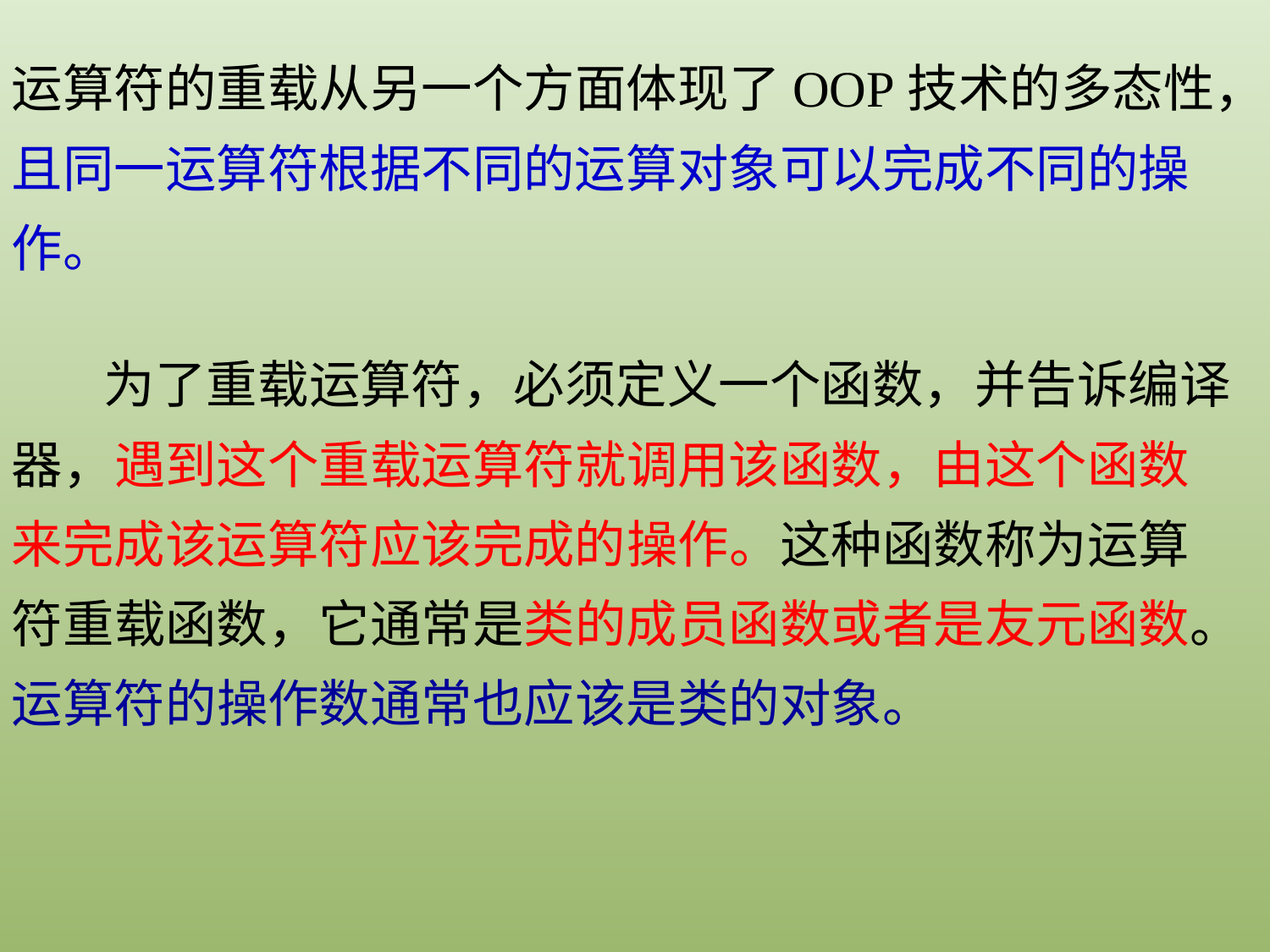

运算符的重载从另一个方面体现了OOP技术的多态性，且同一运算符根据不同的运算对象可以完成不同的操作。
       为了重载运算符，必须定义一个函数，并告诉编译器，遇到这个重载运算符就调用该函数，由这个函数来完成该运算符应该完成的操作。这种函数称为运算符重载函数，它通常是类的成员函数或者是友元函数。运算符的操作数通常也应该是类的对象。
841